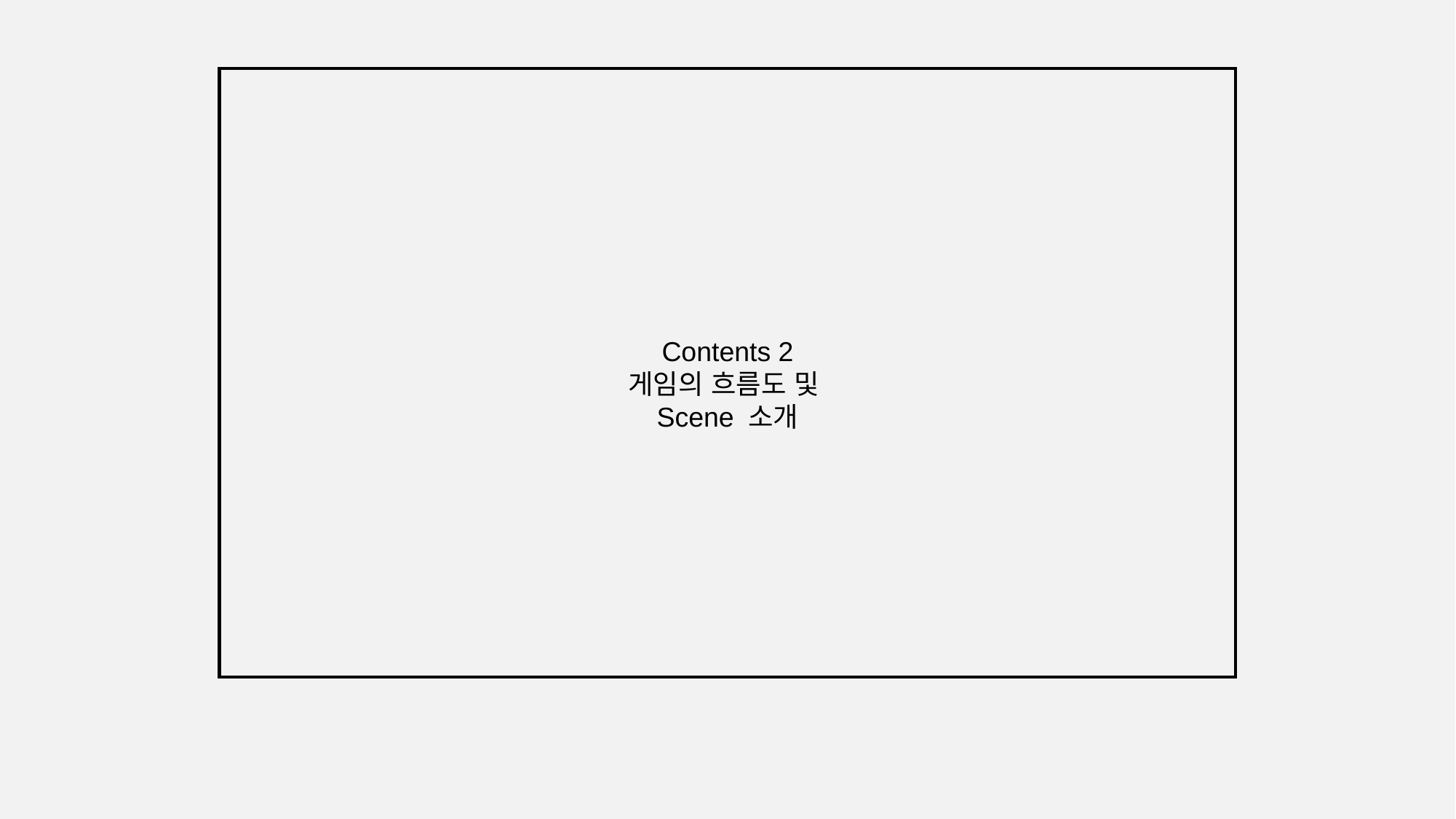

Contents 2
게임의 흐름도 및
Scene 소개